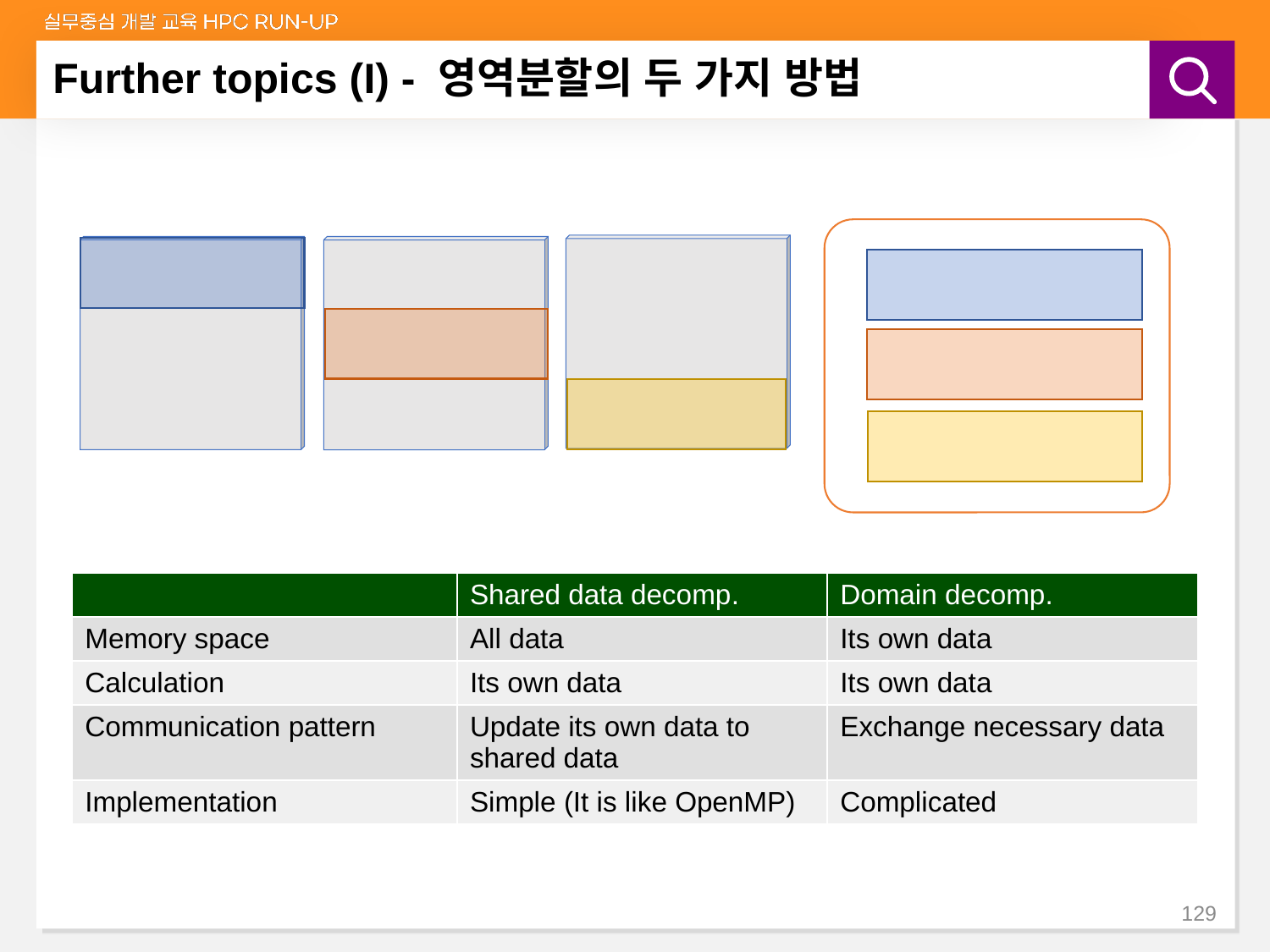

# Further topics (I) - 영역분할의 두 가지 방법

|  | Shared data decomp. | Domain decomp. |
| --- | --- | --- |
| Memory space | All data | Its own data |
| Calculation | Its own data | Its own data |
| Communication pattern | Update its own data to shared data | Exchange necessary data |
| Implementation | Simple (It is like OpenMP) | Complicated |
129